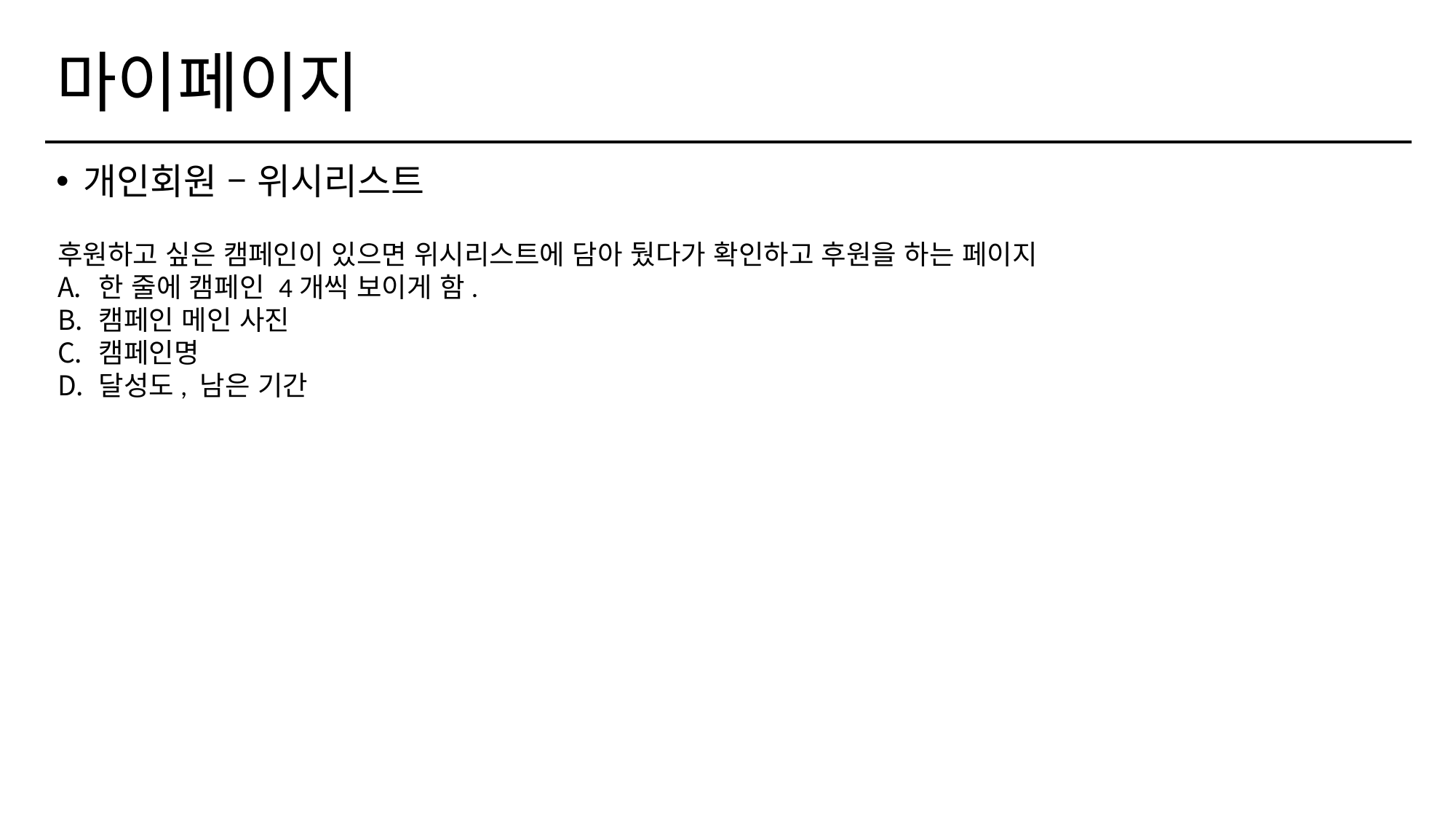

# 마이페이지
개인회원 – 위시리스트
후원하고 싶은 캠페인이 있으면 위시리스트에 담아 뒀다가 확인하고 후원을 하는 페이지
한 줄에 캠페인 4개씩 보이게 함.
캠페인 메인 사진
캠페인명
달성도, 남은 기간